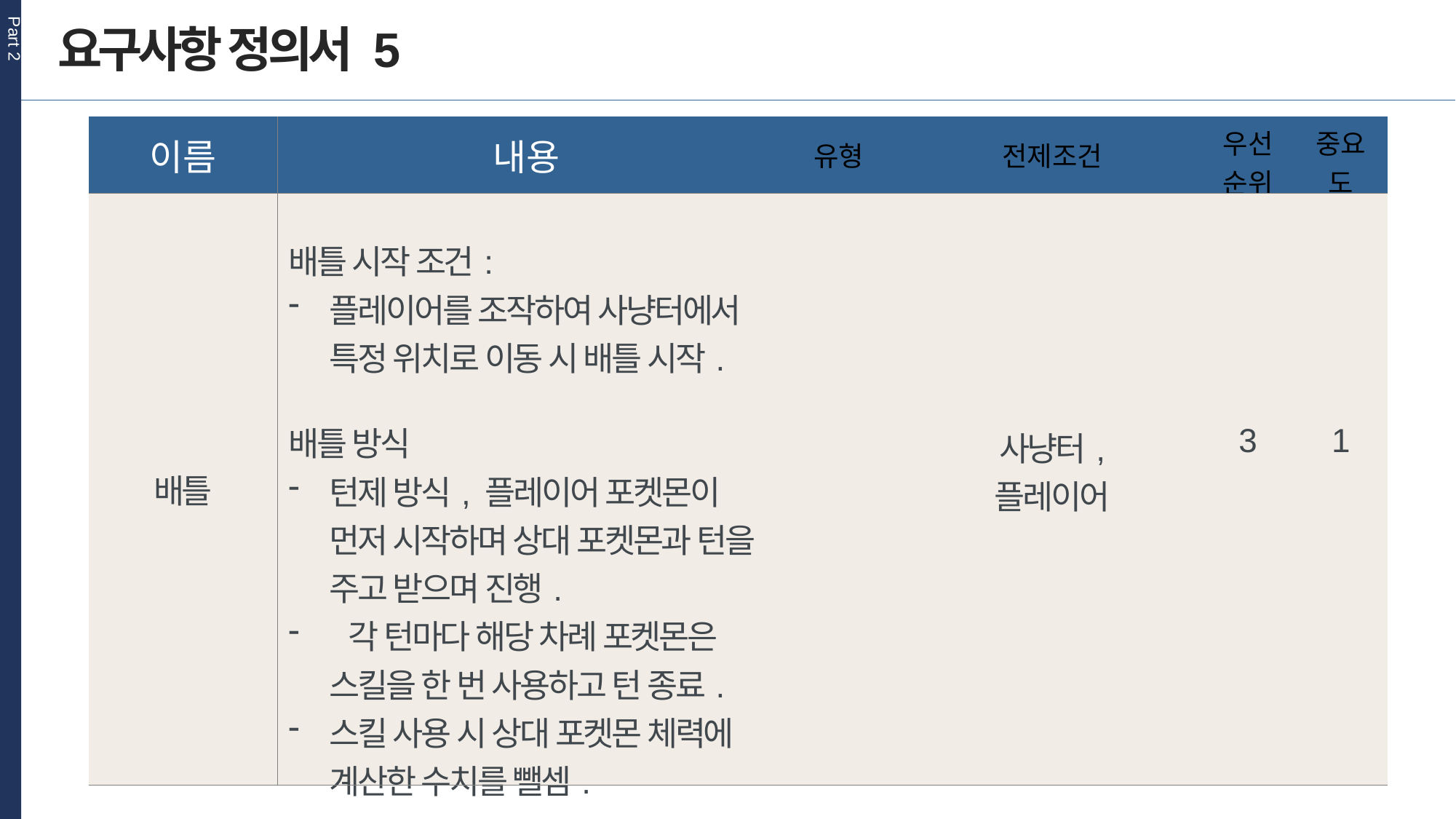

Part 2
요구사항 정의서 5
| 이름 | 내용 | 유형 | 전제조건 | 우선 순위 | 중요도 |
| --- | --- | --- | --- | --- | --- |
| 배틀 | 배틀 시작 조건: 플레이어를 조작하여 사냥터에서 특정 위치로 이동 시 배틀 시작. 배틀 방식 턴제 방식, 플레이어 포켓몬이 먼저 시작하며 상대 포켓몬과 턴을 주고 받으며 진행. 각 턴마다 해당 차례 포켓몬은 스킬을 한 번 사용하고 턴 종료. 스킬 사용 시 상대 포켓몬 체력에 계산한 수치를 뺄셈. |  | 사냥터, 플레이어 | 3 | 1 |